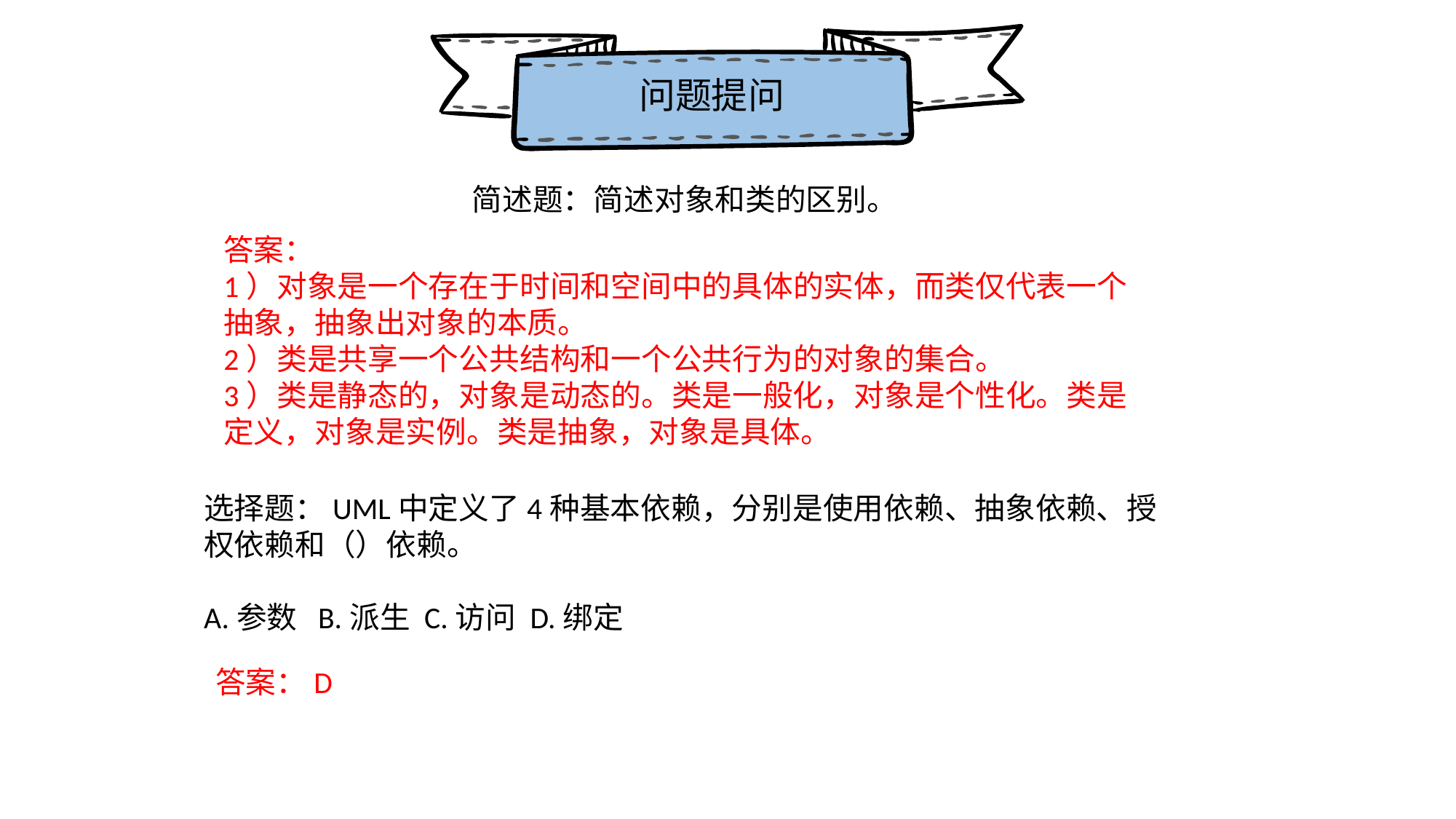

问题提问
简述题：简述对象和类的区别。
答案：
1）对象是一个存在于时间和空间中的具体的实体，而类仅代表一个抽象，抽象出对象的本质。
2）类是共享一个公共结构和一个公共行为的对象的集合。
3）类是静态的，对象是动态的。类是一般化，对象是个性化。类是定义，对象是实例。类是抽象，对象是具体。
选择题：UML中定义了4种基本依赖，分别是使用依赖、抽象依赖、授权依赖和（）依赖。

A.参数  B.派生 C.访问 D.绑定
答案：D